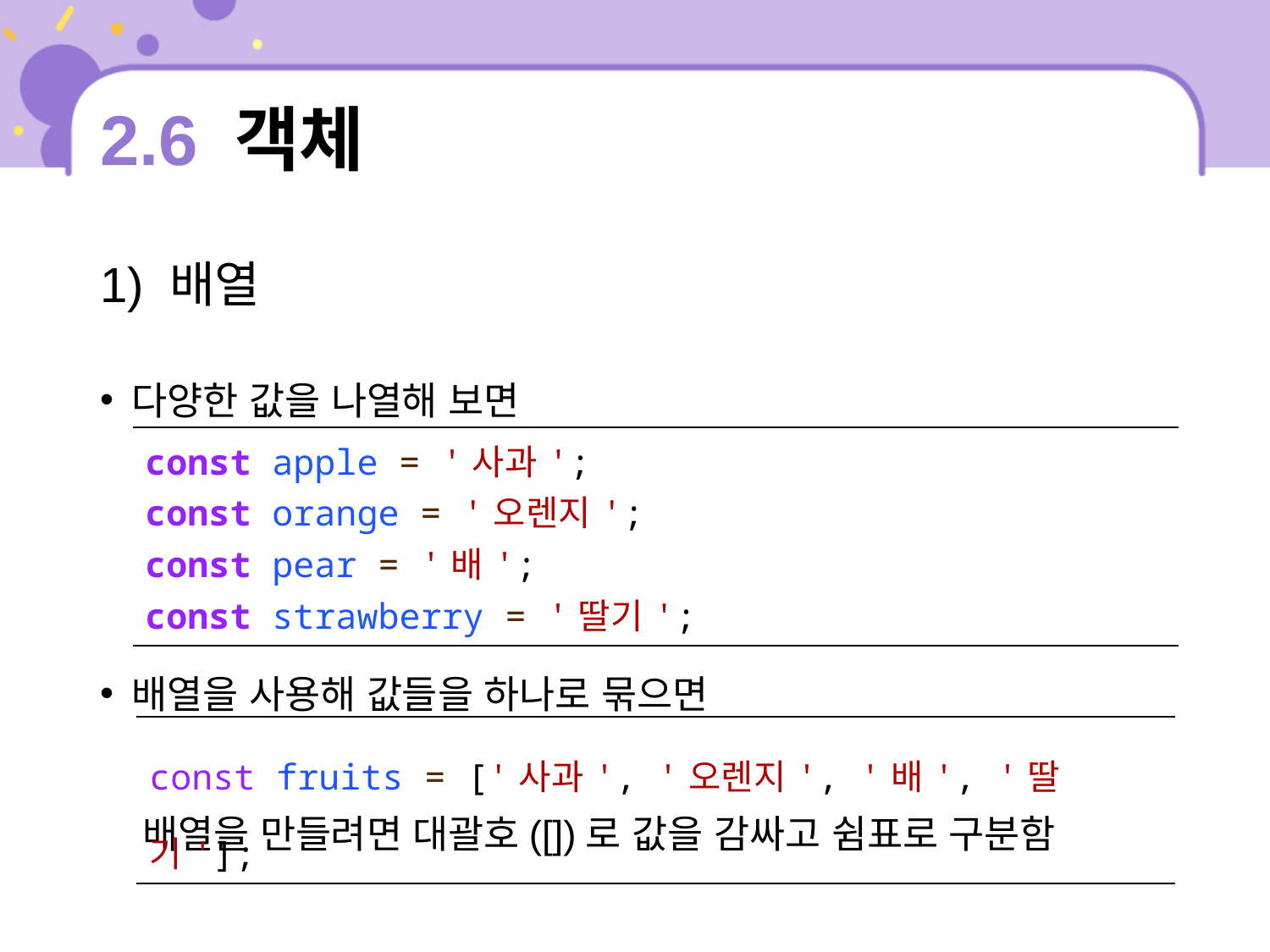

# 2.6 객체
1) 배열
다양한 값을 나열해 보면

배열을 사용해 값들을 하나로 묶으면
 배열을 만들려면 대괄호([])로 값을 감싸고 쉼표로 구분함
| const apple = '사과'; const orange = '오렌지'; const pear = '배'; const strawberry = '딸기'; |
| --- |
| const fruits = ['사과', '오렌지', '배', '딸기']; |
| --- |